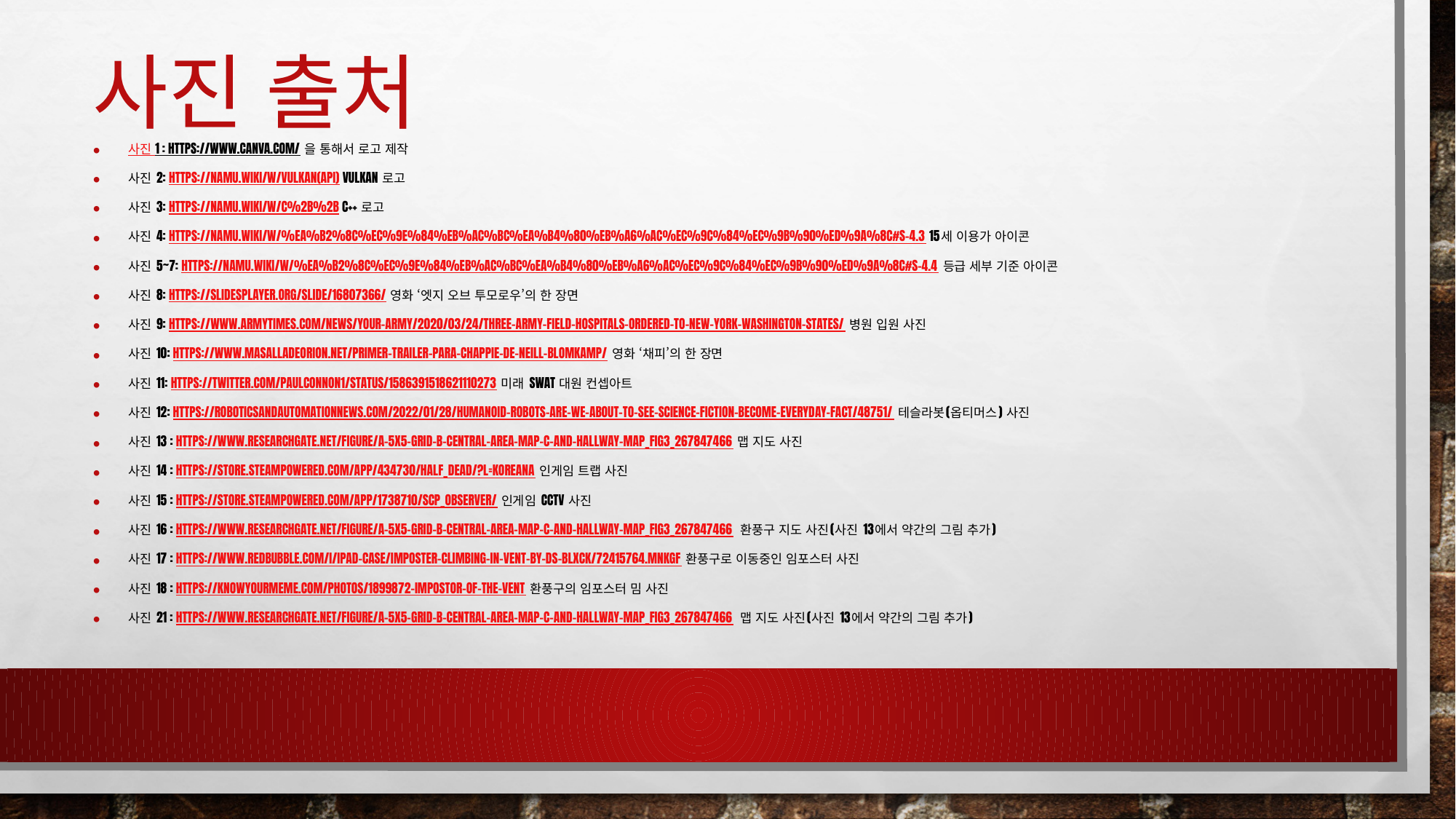

# 사진 출처

사진 1 : https://www.canva.com/ 을 통해서 로고 제작
사진 2: https://namu.wiki/w/Vulkan(API) Vulkan 로고
사진 3: https://namu.wiki/w/C%2B%2B C++ 로고
사진 4: https://namu.wiki/w/%EA%B2%8C%EC%9E%84%EB%AC%BC%EA%B4%80%EB%A6%AC%EC%9C%84%EC%9B%90%ED%9A%8C#s-4.3 15세 이용가 아이콘
사진 5~7: https://namu.wiki/w/%EA%B2%8C%EC%9E%84%EB%AC%BC%EA%B4%80%EB%A6%AC%EC%9C%84%EC%9B%90%ED%9A%8C#s-4.4 등급 세부 기준 아이콘
사진 8: https://slidesplayer.org/slide/16807366/ 영화 ‘엣지 오브 투모로우’의 한 장면
사진 9: https://www.armytimes.com/news/your-army/2020/03/24/three-army-field-hospitals-ordered-to-new-york-washington-states/ 병원 입원 사진
사진 10: https://www.masalladeorion.net/primer-trailer-para-chappie-de-neill-blomkamp/ 영화 ‘채피’의 한 장면
사진 11: https://twitter.com/PaulConnon1/status/1586391518621110273 미래 SWAT 대원 컨셉아트
사진 12: https://roboticsandautomationnews.com/2022/01/28/humanoid-robots-are-we-about-to-see-science-fiction-become-everyday-fact/48751/ 테슬라봇(옵티머스) 사진
사진 13 : https://www.researchgate.net/figure/a-5x5-grid-b-Central-Area-map-c-and-Hallway-map_fig3_267847466 맵 지도 사진
사진 14 : https://store.steampowered.com/app/434730/Half_Dead/?l=koreana 인게임 트랩 사진
사진 15 : https://store.steampowered.com/app/1738710/SCP_Observer/ 인게임 CCTV 사진
사진 16 : https://www.researchgate.net/figure/a-5x5-grid-b-Central-Area-map-c-and-Hallway-map_fig3_267847466  환풍구 지도 사진(사진 13에서 약간의 그림 추가)
사진 17 : https://www.redbubble.com/i/ipad-case/Imposter-Climbing-in-Vent-by-DS-Blxck/72415764.MNKGF 환풍구로 이동중인 임포스터 사진
사진 18 : https://knowyourmeme.com/photos/1899872-impostor-of-the-vent 환풍구의 임포스터 밈 사진
사진 21 : https://www.researchgate.net/figure/a-5x5-grid-b-Central-Area-map-c-and-Hallway-map_fig3_267847466  맵 지도 사진(사진 13에서 약간의 그림 추가)